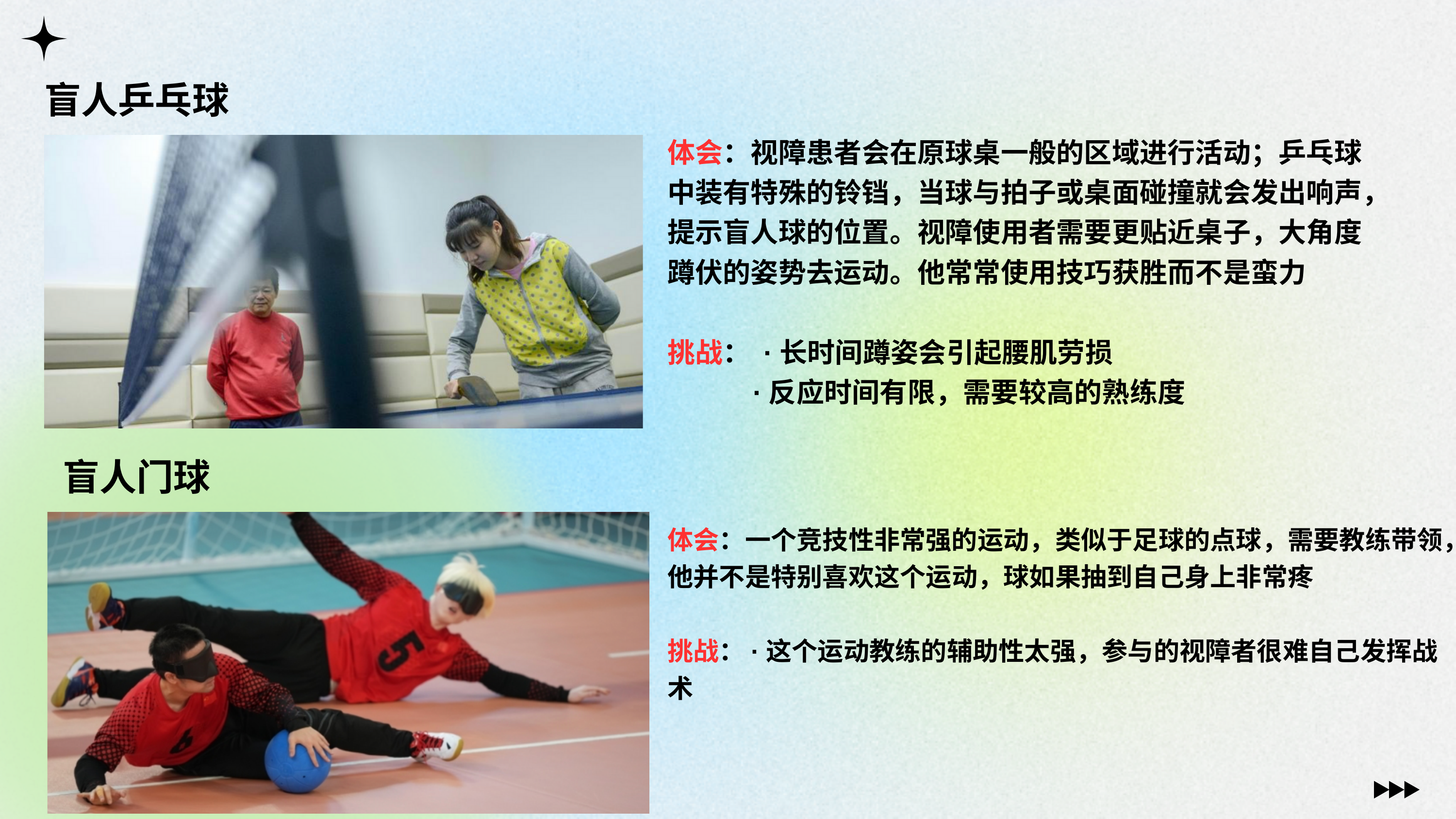

盲人乒乓球
体会：视障患者会在原球桌一般的区域进行活动；乒乓球中装有特殊的铃铛，当球与拍子或桌面碰撞就会发出响声，提示盲人球的位置。视障使用者需要更贴近桌子，大角度蹲伏的姿势去运动。他常常使用技巧获胜而不是蛮力

挑战： ·长时间蹲姿会引起腰肌劳损
           ·反应时间有限，需要较高的熟练度

盲人门球

体会：一个竞技性非常强的运动，类似于足球的点球，需要教练带领，他并不是特别喜欢这个运动，球如果抽到自己身上非常疼

挑战：·这个运动教练的辅助性太强，参与的视障者很难自己发挥战术